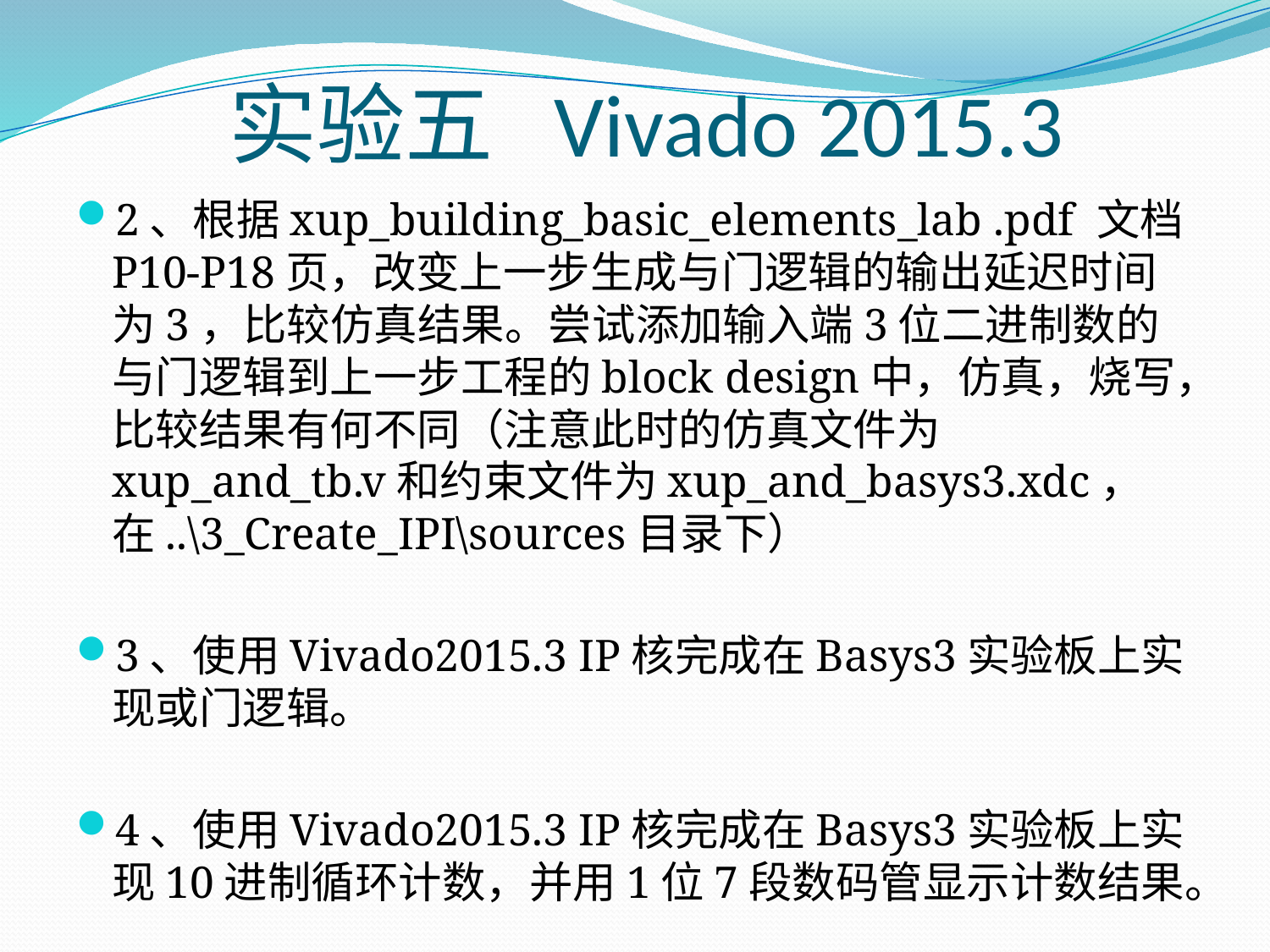

# 实验五  Vivado 2015.3
2、根据xup_building_basic_elements_lab .pdf 文档P10-P18页，改变上一步生成与门逻辑的输出延迟时间为3，比较仿真结果。尝试添加输入端3位二进制数的与门逻辑到上一步工程的block design中，仿真，烧写，比较结果有何不同（注意此时的仿真文件为xup_and_tb.v和约束文件为xup_and_basys3.xdc，在..\3_Create_IPI\sources目录下）

3、使用Vivado2015.3 IP核完成在Basys3实验板上实现或门逻辑。

4、使用Vivado2015.3 IP核完成在Basys3实验板上实现10进制循环计数，并用1位7段数码管显示计数结果。